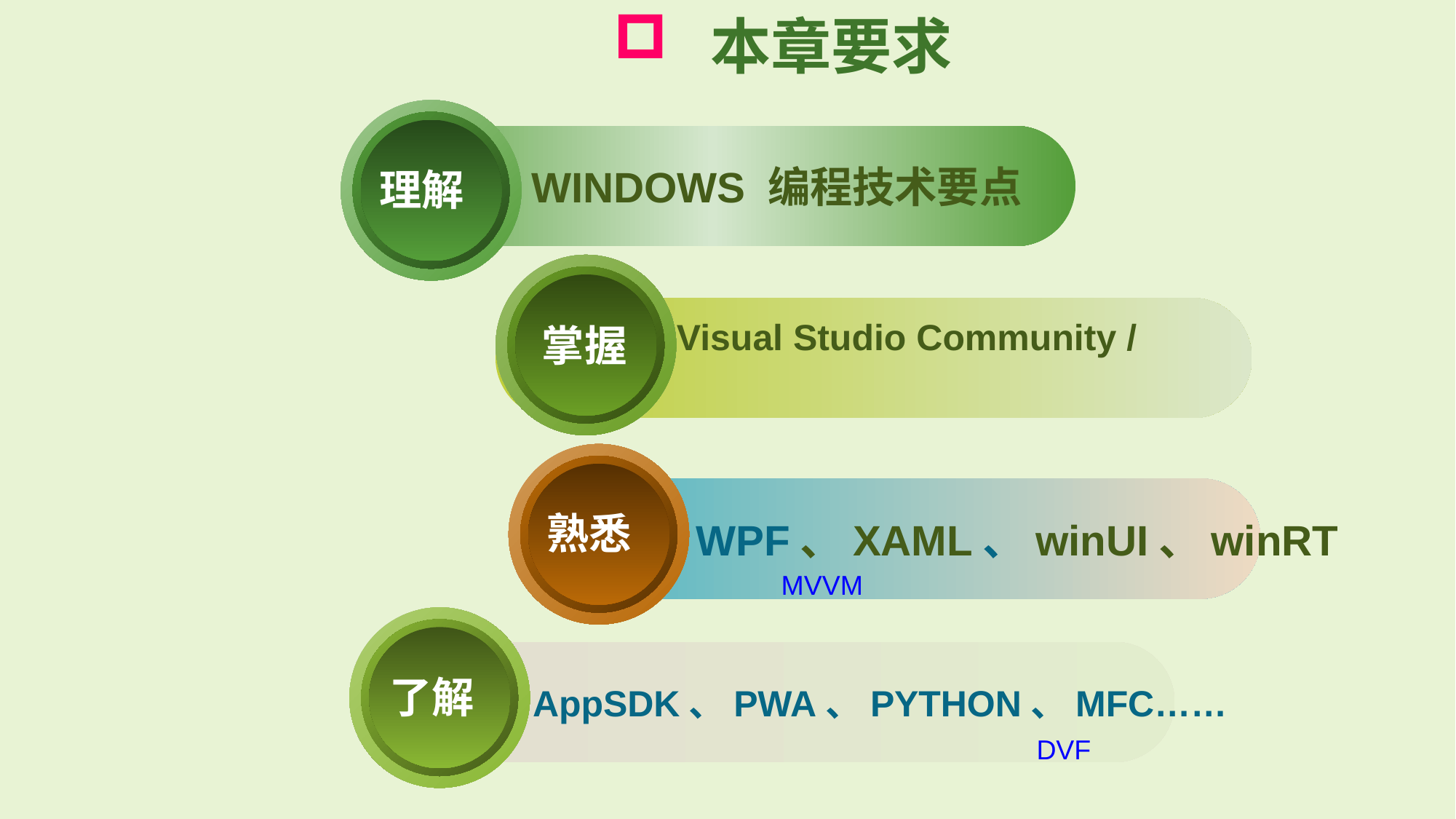

本章要求

理解
             WINDOWS 编程技术要点

掌握
               Visual Studio Community / Code

熟悉
            WPF、XAML、winUI、winRT
MVVM

了解
           AppSDK、PWA、PYTHON、MFC……
DVF